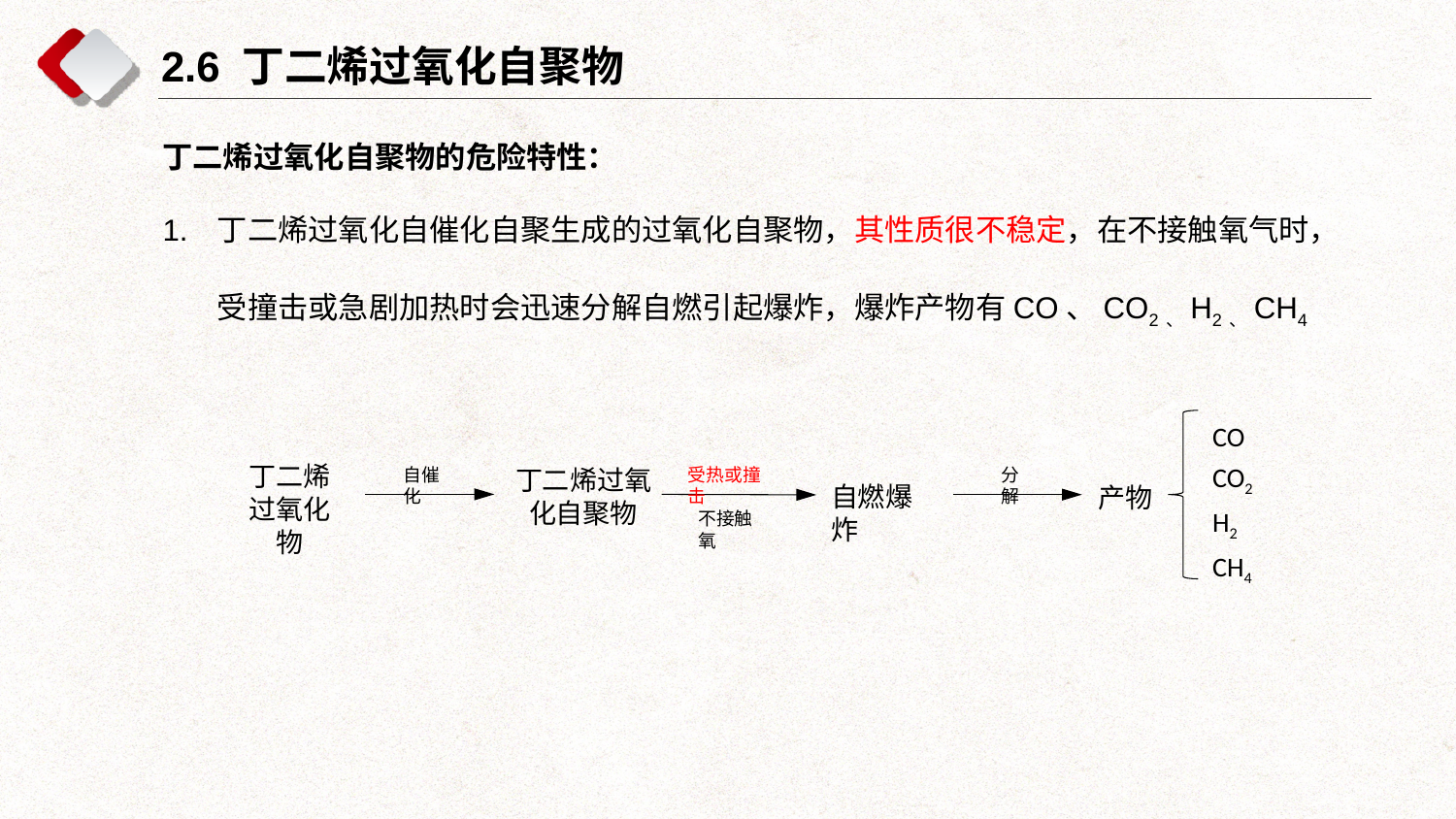

2.6 丁二烯过氧化自聚物
丁二烯过氧化自聚物的危险特性：
丁二烯过氧化自催化自聚生成的过氧化自聚物，其性质很不稳定，在不接触氧气时，受撞击或急剧加热时会迅速分解自燃引起爆炸，爆炸产物有CO、CO2、H2、CH4
CO
CO2
H2
CH4

丁二烯
过氧化物
自催化
丁二烯过氧化自聚物
受热或撞击
分解
自燃爆炸
产物
不接触氧